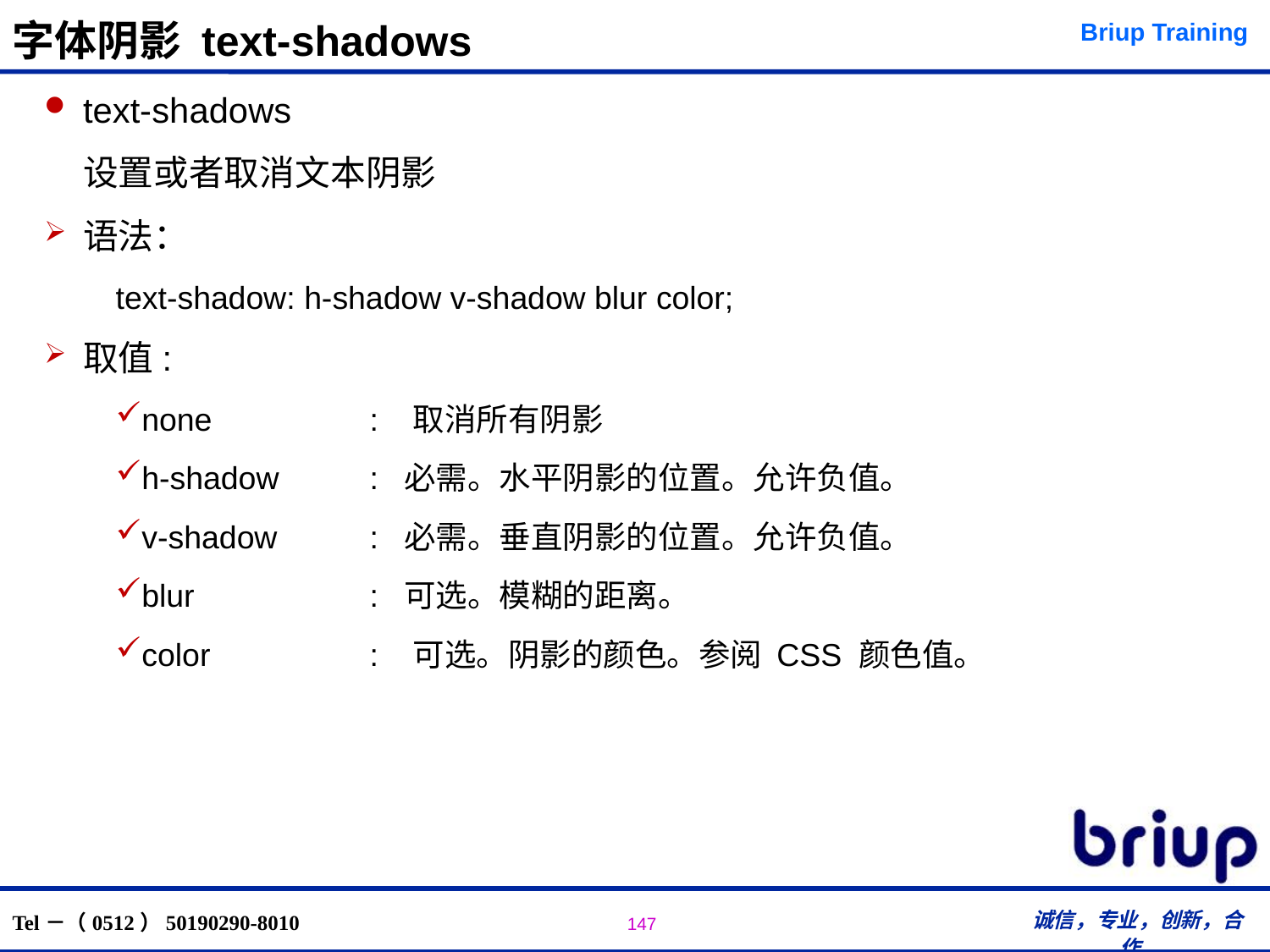

# 字体阴影 text-shadows
text-shadows
	设置或者取消文本阴影
语法：
text-shadow: h-shadow v-shadow blur color;
取值:
none	 	:   取消所有阴影
h-shadow 	:  必需。水平阴影的位置。允许负值。
v-shadow	:  必需。垂直阴影的位置。允许负值。
blur		:  可选。模糊的距离。
color		:   可选。阴影的颜色。参阅 CSS 颜色值。